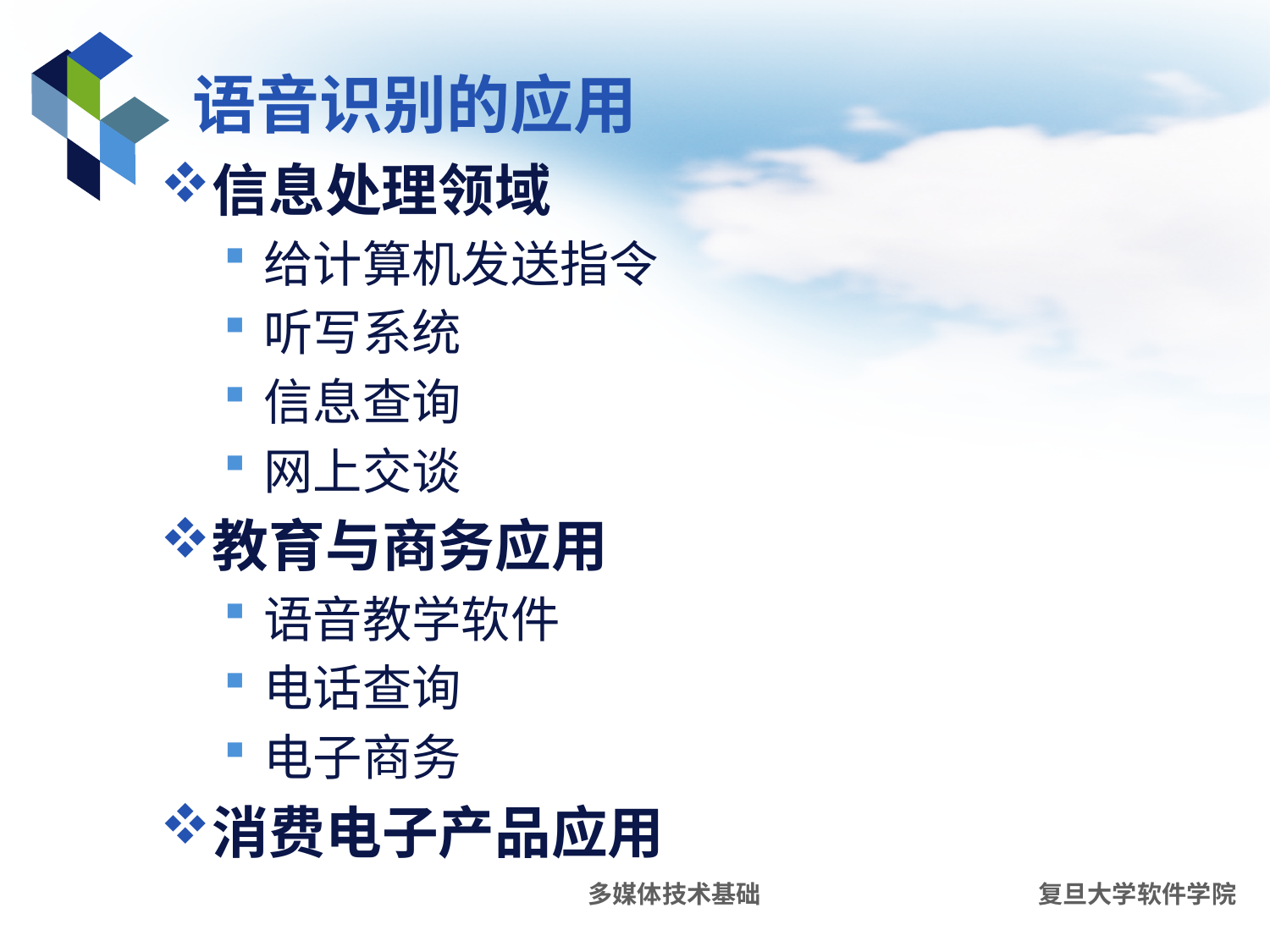

# 语音识别的应用
信息处理领域
给计算机发送指令
听写系统
信息查询
网上交谈
教育与商务应用
语音教学软件
电话查询
电子商务
消费电子产品应用
多媒体技术基础